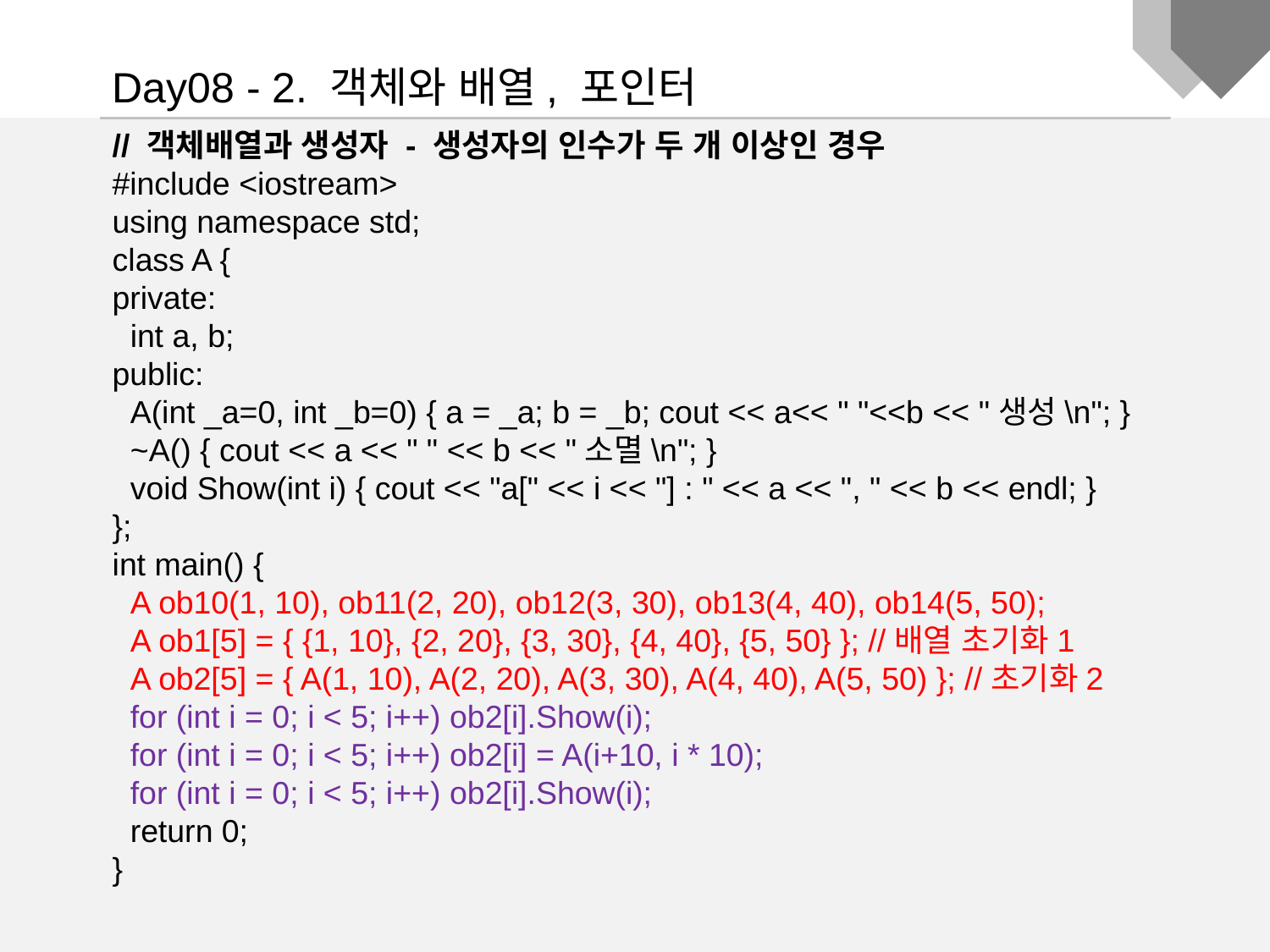

Day08 - 2. 객체와 배열, 포인터
// 객체배열과 생성자 - 생성자의 인수가 두 개 이상인 경우
#include <iostream>
using namespace std;
class A {
private:
  int a, b;
public:
  A(int _a=0, int _b=0) { a = _a; b = _b; cout << a<< " "<<b << "생성\n"; }
  ~A() { cout << a << " " << b << "소멸\n"; }
  void Show(int i) { cout << "a[" << i << "] : " << a << ", " << b << endl; }
};
int main() {
  A ob10(1, 10), ob11(2, 20), ob12(3, 30), ob13(4, 40), ob14(5, 50);
  A ob1[5] = { {1, 10}, {2, 20}, {3, 30}, {4, 40}, {5, 50} }; //배열 초기화1
  A ob2[5] = { A(1, 10), A(2, 20), A(3, 30), A(4, 40), A(5, 50) }; //초기화2
  for (int i = 0; i < 5; i++) ob2[i].Show(i);
  for (int i = 0; i < 5; i++) ob2[i] = A(i+10, i * 10);
  for (int i = 0; i < 5; i++) ob2[i].Show(i);
  return 0;
}